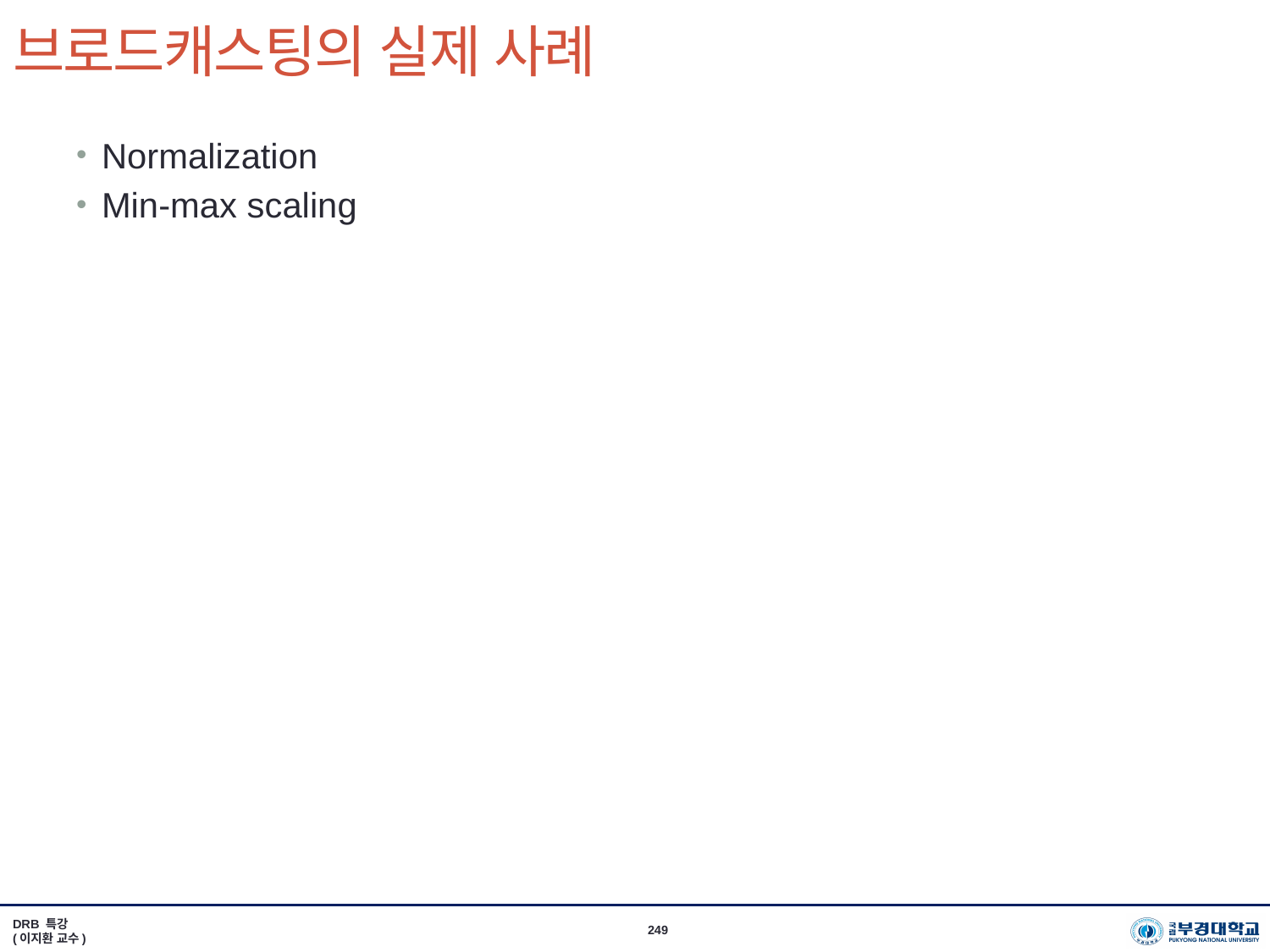

# 브로드캐스팅의 실제 사례
Normalization
Min-max scaling

DRB 특강
(이지환 교수)